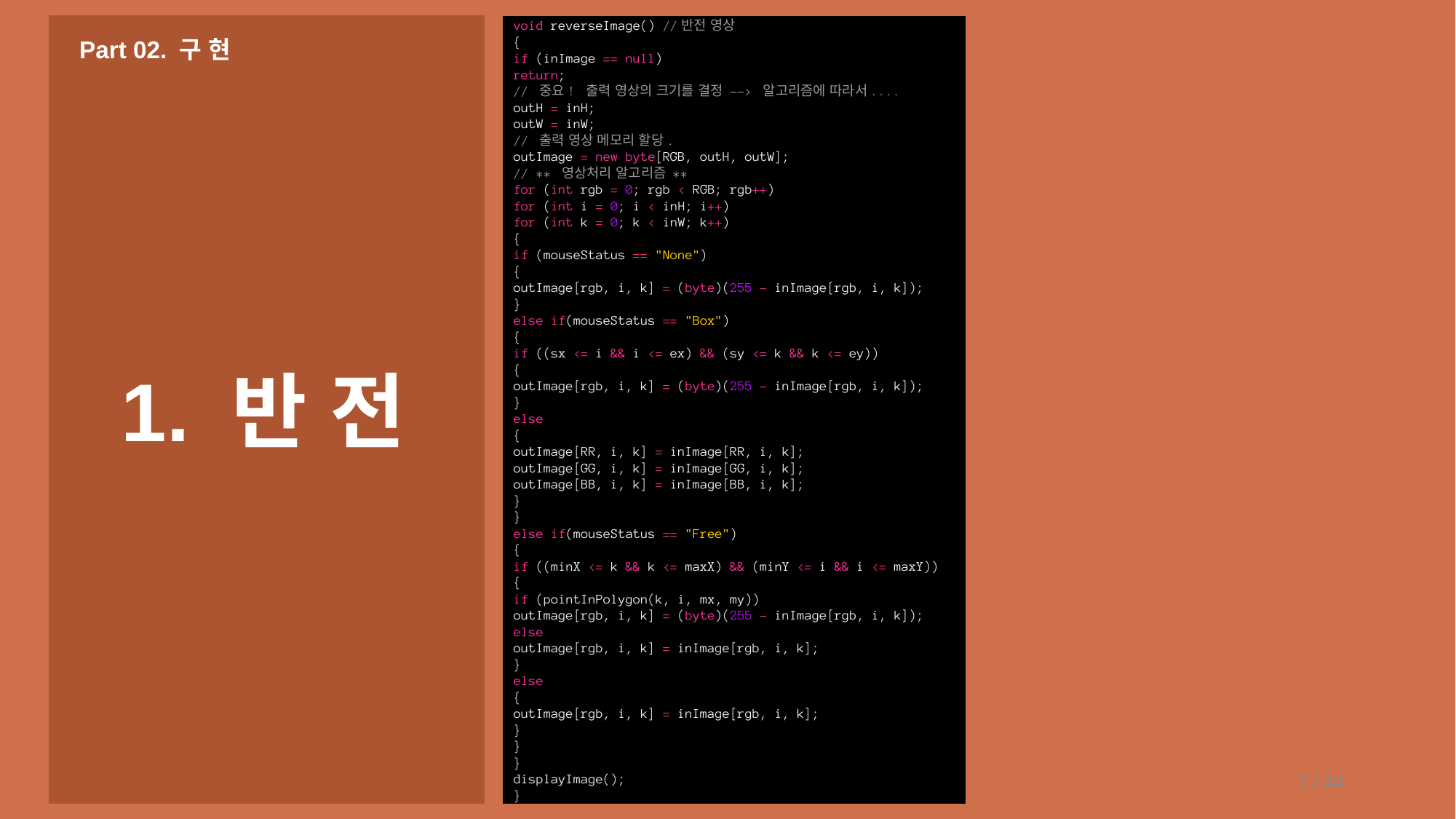

void reverseImage() //반전 영상
{
if (inImage == null)
return;
// 중요! 출력 영상의 크기를 결정 --> 알고리즘에 따라서....
outH = inH;
outW = inW;
// 출력 영상 메모리 할당.
outImage = new byte[RGB, outH, outW];
// ** 영상처리 알고리즘 **
for (int rgb = 0; rgb < RGB; rgb++)
for (int i = 0; i < inH; i++)
for (int k = 0; k < inW; k++)
{
if (mouseStatus == "None")
{
outImage[rgb, i, k] = (byte)(255 - inImage[rgb, i, k]);
}
else if(mouseStatus == "Box")
{
if ((sx <= i && i <= ex) && (sy <= k && k <= ey))
{
outImage[rgb, i, k] = (byte)(255 - inImage[rgb, i, k]);
}
else
{
outImage[RR, i, k] = inImage[RR, i, k];
outImage[GG, i, k] = inImage[GG, i, k];
outImage[BB, i, k] = inImage[BB, i, k];
}
}
else if(mouseStatus == "Free")
{
if ((minX <= k && k <= maxX) && (minY <= i && i <= maxY))
{
if (pointInPolygon(k, i, mx, my))
outImage[rgb, i, k] = (byte)(255 - inImage[rgb, i, k]);
else
outImage[rgb, i, k] = inImage[rgb, i, k];
}
else
{
outImage[rgb, i, k] = inImage[rgb, i, k];
}
}
}
displayImage();
}
Part 02. 구 현
1. 반 전
7 / 44